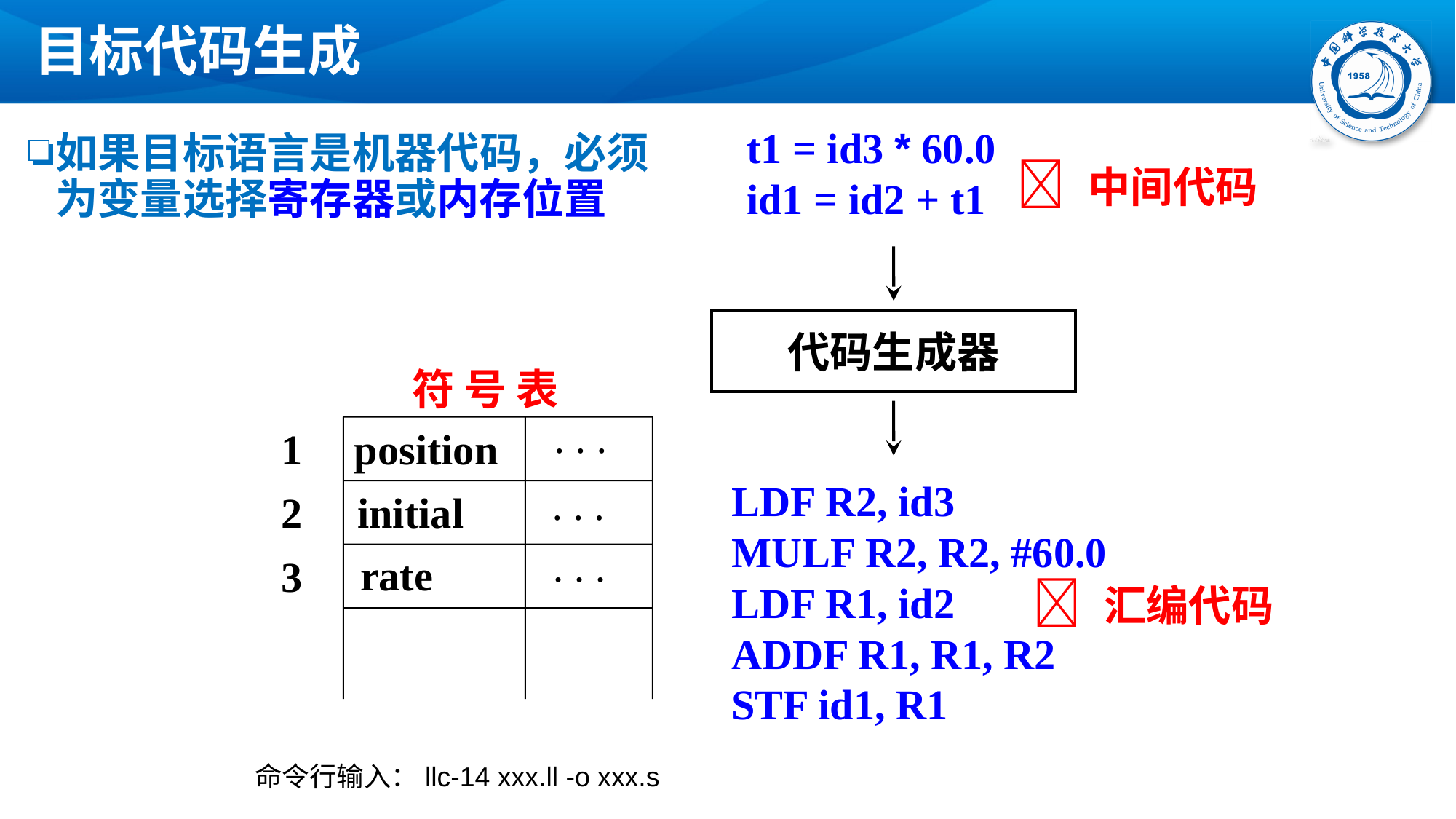

# 目标代码生成
t1 = id3 * 60.0
id1 = id2 + t1

代码生成器

LDF R2, id3
MULF R2, R2, #60.0
LDF R1, id2
ADDF R1, R1, R2
STF id1, R1
如果目标语言是机器代码，必须为变量选择寄存器或内存位置
← 中间代码
符 号 表
. . .
1

position

. . .
2

initial
. . .
rate
3

← 汇编代码
命令行输入：llc-14 xxx.ll -o xxx.s